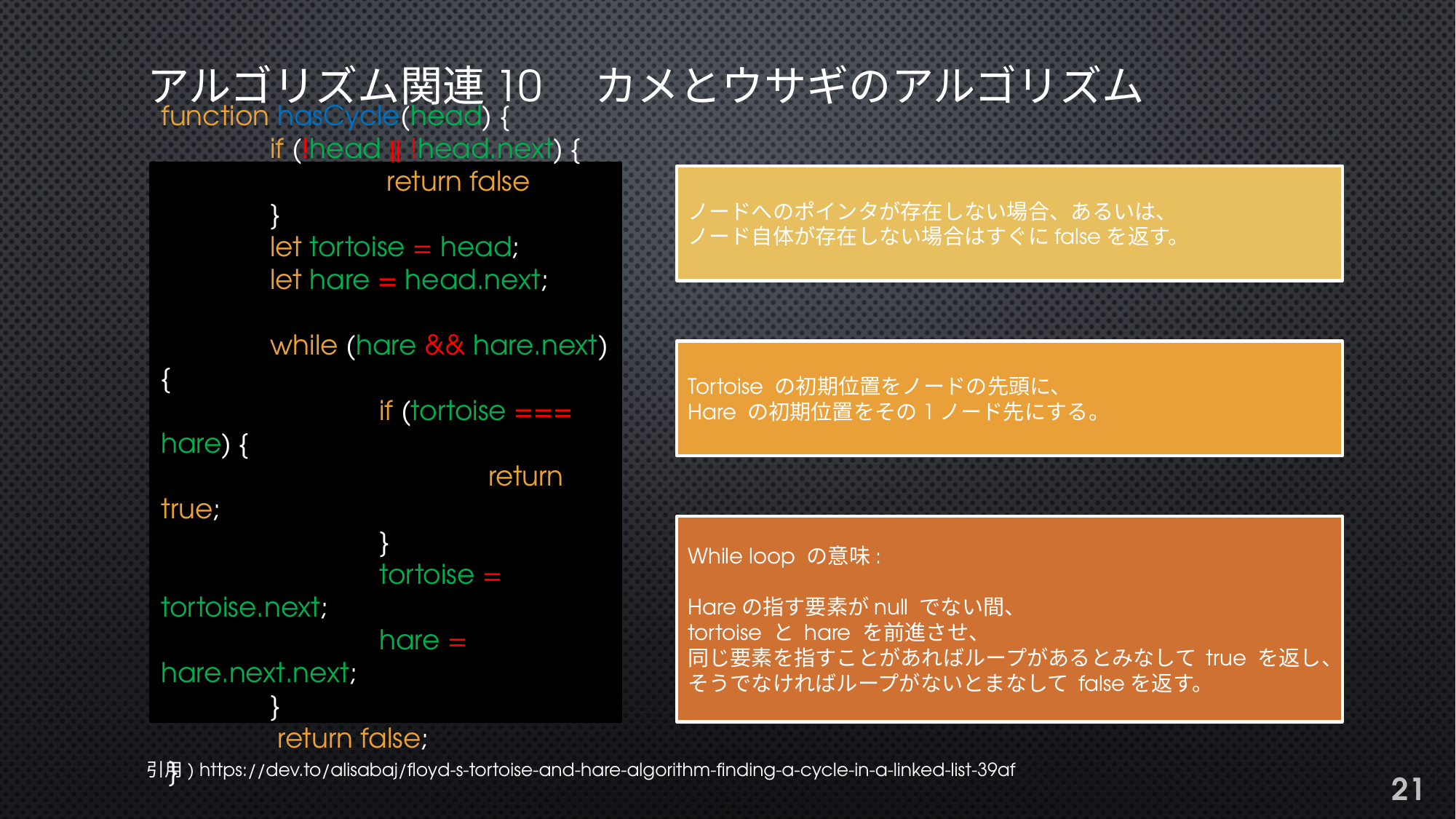

# アルゴリズム関連10　カメとウサギのアルゴリズム
function hasCycle(head) {
	if (!head || !head.next) {
		 return false
	}
	let tortoise = head;
	let hare = head.next;

	while (hare && hare.next) {
		if (tortoise === hare) {
			return true;
		}
		tortoise = tortoise.next;
		hare = hare.next.next;
	}
	 return false;
 }
ノードへのポインタが存在しない場合、あるいは、
ノード自体が存在しない場合はすぐにfalseを返す。
Tortoise の初期位置をノードの先頭に、
Hare の初期位置をその1ノード先にする。
While loop の意味:

Hareの指す要素がnull でない間、
tortoise と hare を前進させ、
同じ要素を指すことがあればループがあるとみなして true を返し、そうでなければループがないとまなして falseを返す。
引用) https://dev.to/alisabaj/floyd-s-tortoise-and-hare-algorithm-finding-a-cycle-in-a-linked-list-39af
21